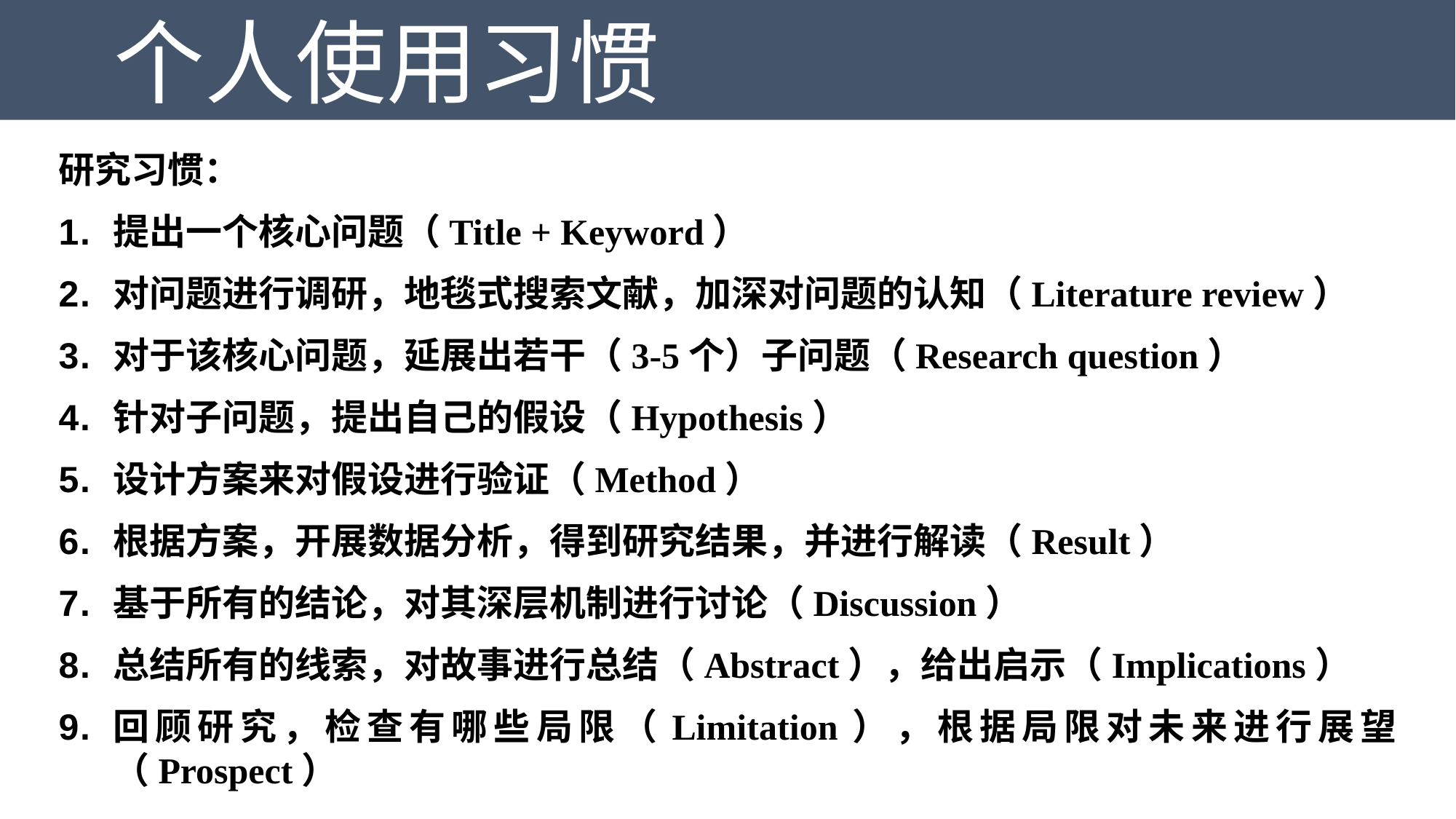

个人使用习惯
研究习惯：
提出一个核心问题（Title + Keyword）
对问题进行调研，地毯式搜索文献，加深对问题的认知（Literature review）
对于该核心问题，延展出若干（3-5个）子问题（Research question）
针对子问题，提出自己的假设（Hypothesis）
设计方案来对假设进行验证（Method）
根据方案，开展数据分析，得到研究结果，并进行解读（Result）
基于所有的结论，对其深层机制进行讨论（Discussion）
总结所有的线索，对故事进行总结（Abstract），给出启示（Implications）
回顾研究，检查有哪些局限（Limitation），根据局限对未来进行展望（Prospect）